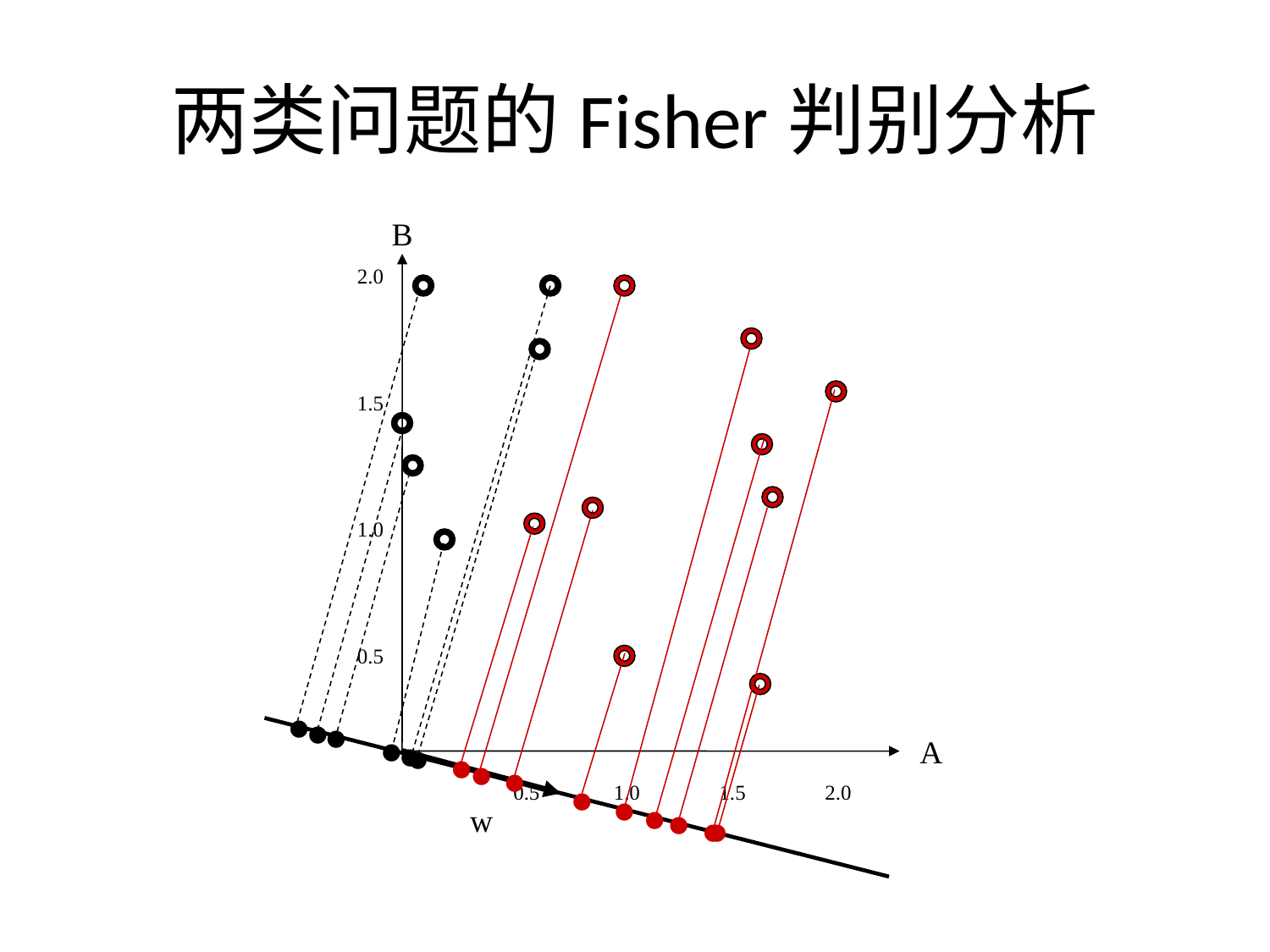

# 两类问题的Fisher判别分析
B
2.0

1.5

1.0

0.5

.

.
.
.

.
.
.
.
.

A
.
.
.

.
0.5              1.0               1.5               2.0
.
.
w